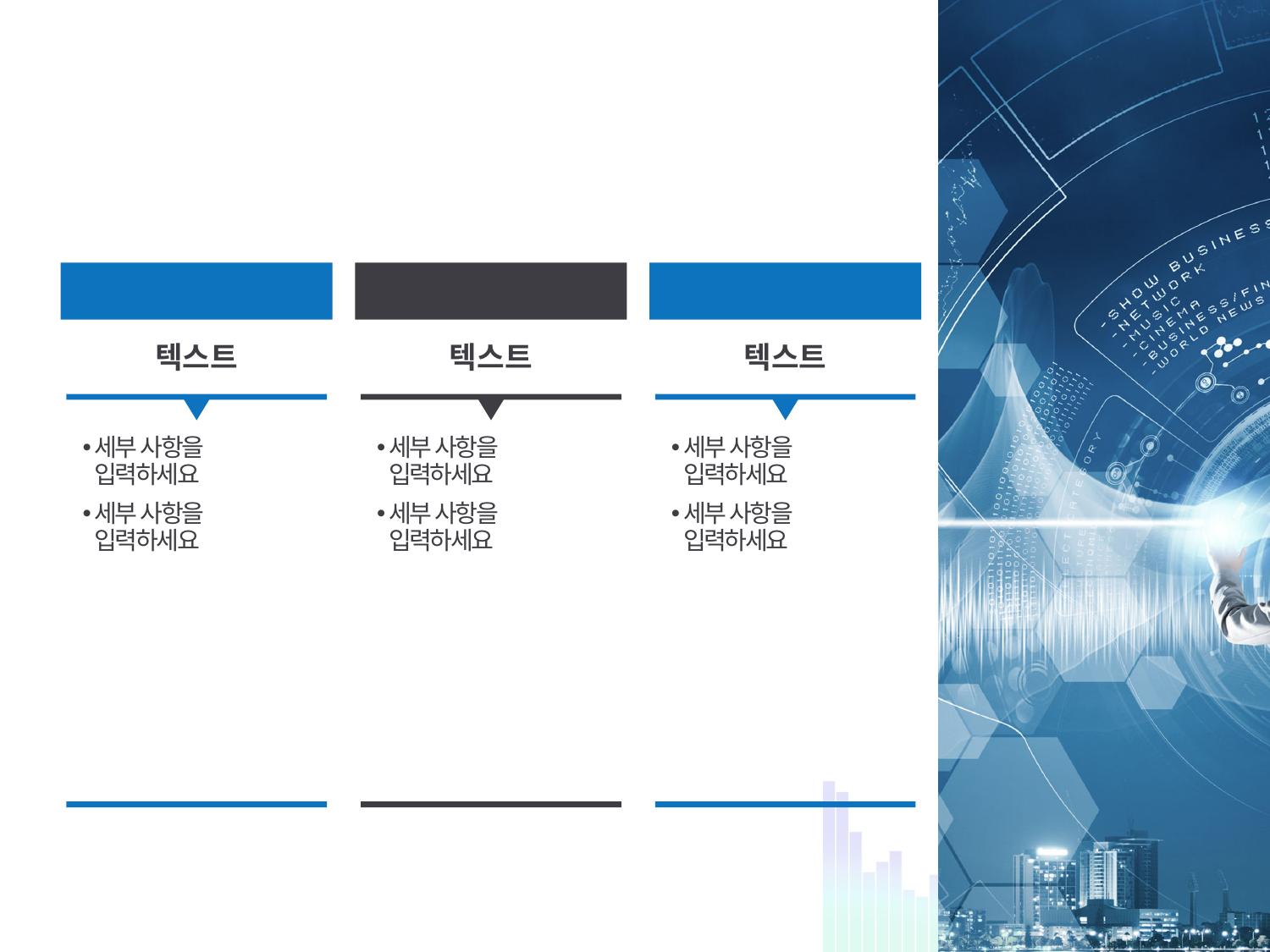

#
카테고리
카테고리
카테고리
텍스트
텍스트
텍스트

세부 사항을 입력하세요
세부 사항을 입력하세요
세부 사항을 입력하세요
세부 사항을 입력하세요
세부 사항을 입력하세요
세부 사항을 입력하세요